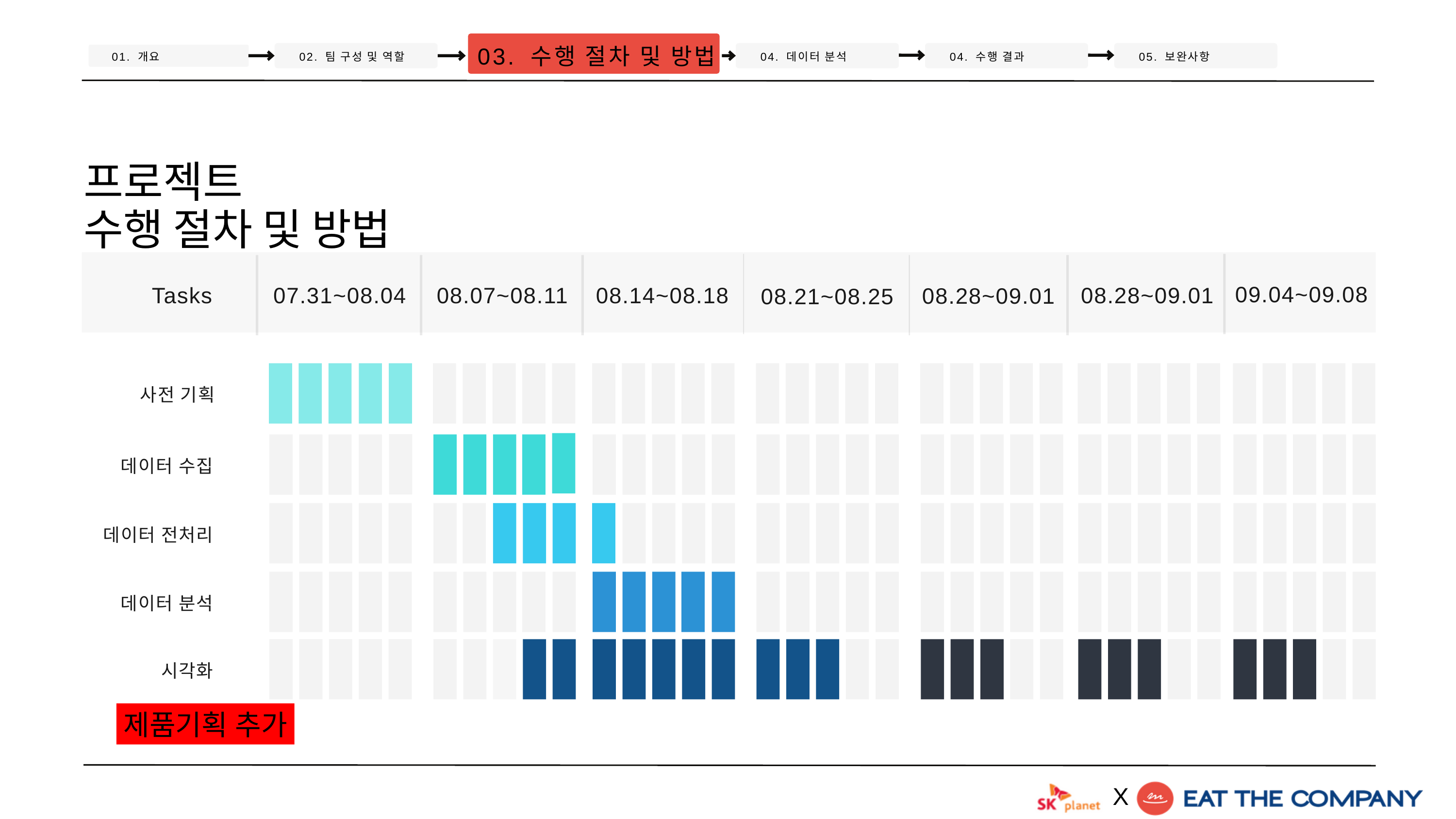

03. 수행 절차 및 방법

01. 개요

02. 팀 구성 및 역할

04. 데이터 분석

04. 수행 결과

05. 보완사항

프로젝트
수행 절차 및 방법

09.04~09.08
Tasks
07.31~08.04
08.07~08.11
08.14~08.18
08.28~09.01
08.28~09.01
08.21~08.25

사전 기획

데이터 수집

데이터 전처리

데이터 분석

시각화
제품기획 추가

X